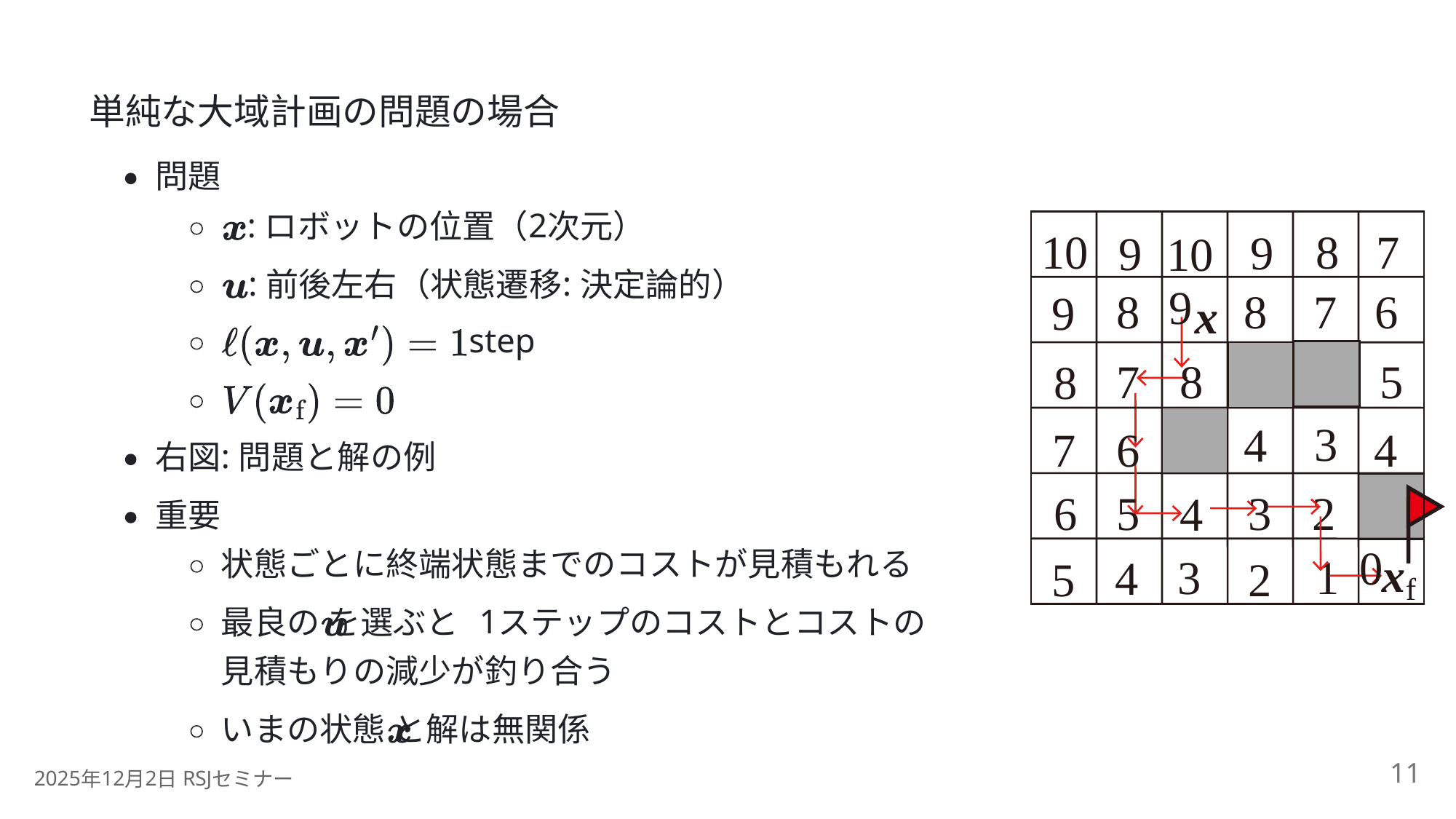

単純な大域計画の問題の場合
問題

:
2
ロボットの位置（
次元）

10
8
7

9
9
10
:
:
前後左右（状態遷移
決定論的）

9

8
7
6
8
9
x

step

7
8
5
8

3
4
7
6
4
:
右図
問題と解の例

6
5
3
2
4

重要

0

状態ごとに終端状態までのコストが見積もれる
x
3
1
4
5
2

f

1
最良の を選ぶと
ステップのコストとコストの

見積もりの減少が釣り合う
いまの状態 と解は無関係

11
2025
12
2
 RSJ
年
月
日
セミナー